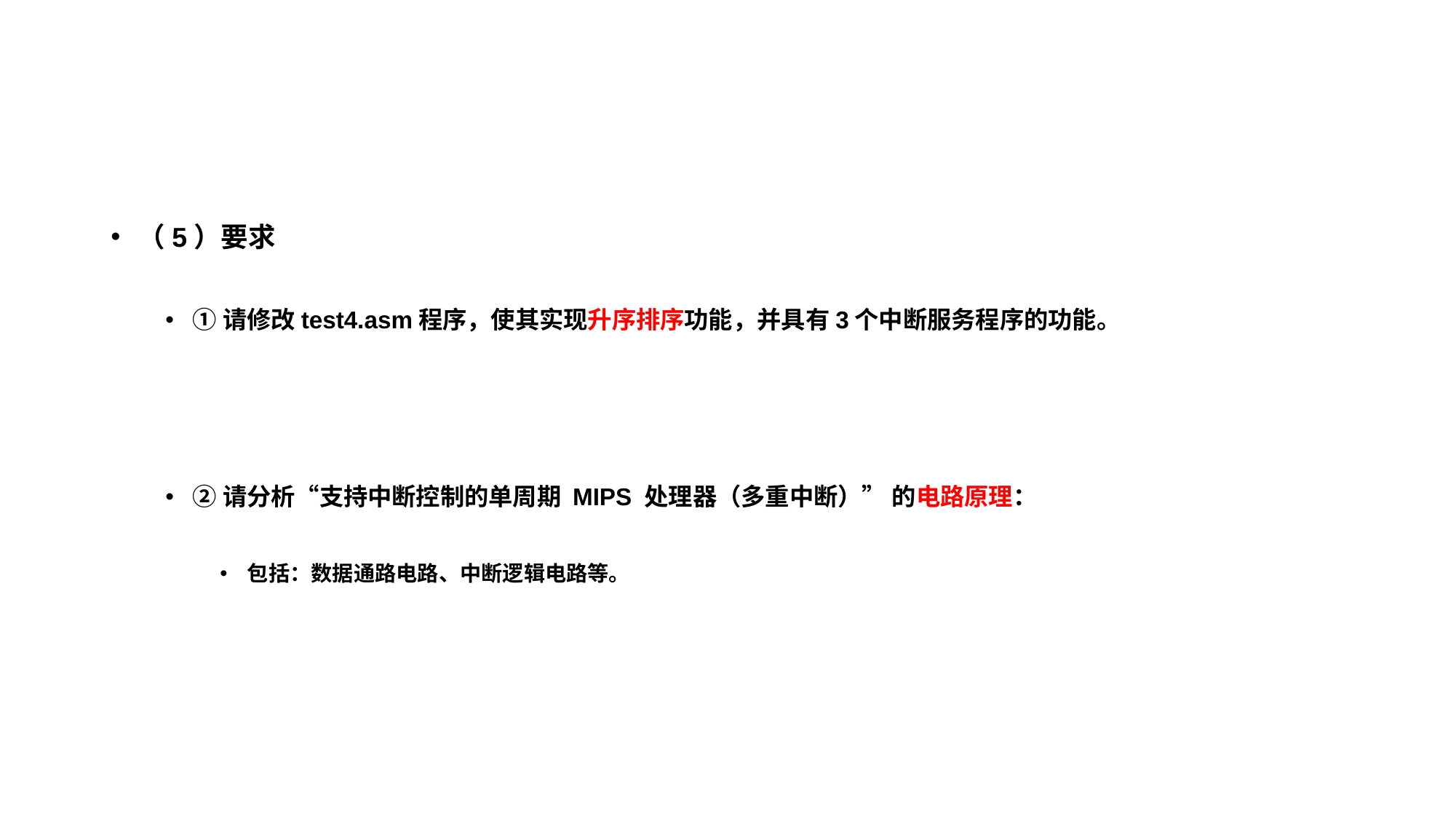

（5）要求

①请修改test4.asm程序，使其实现升序排序功能，并具有3个中断服务程序的功能。

②请分析“支持中断控制的单周期 MIPS 处理器（多重中断）” 的电路原理：

包括：数据通路电路、中断逻辑电路等。